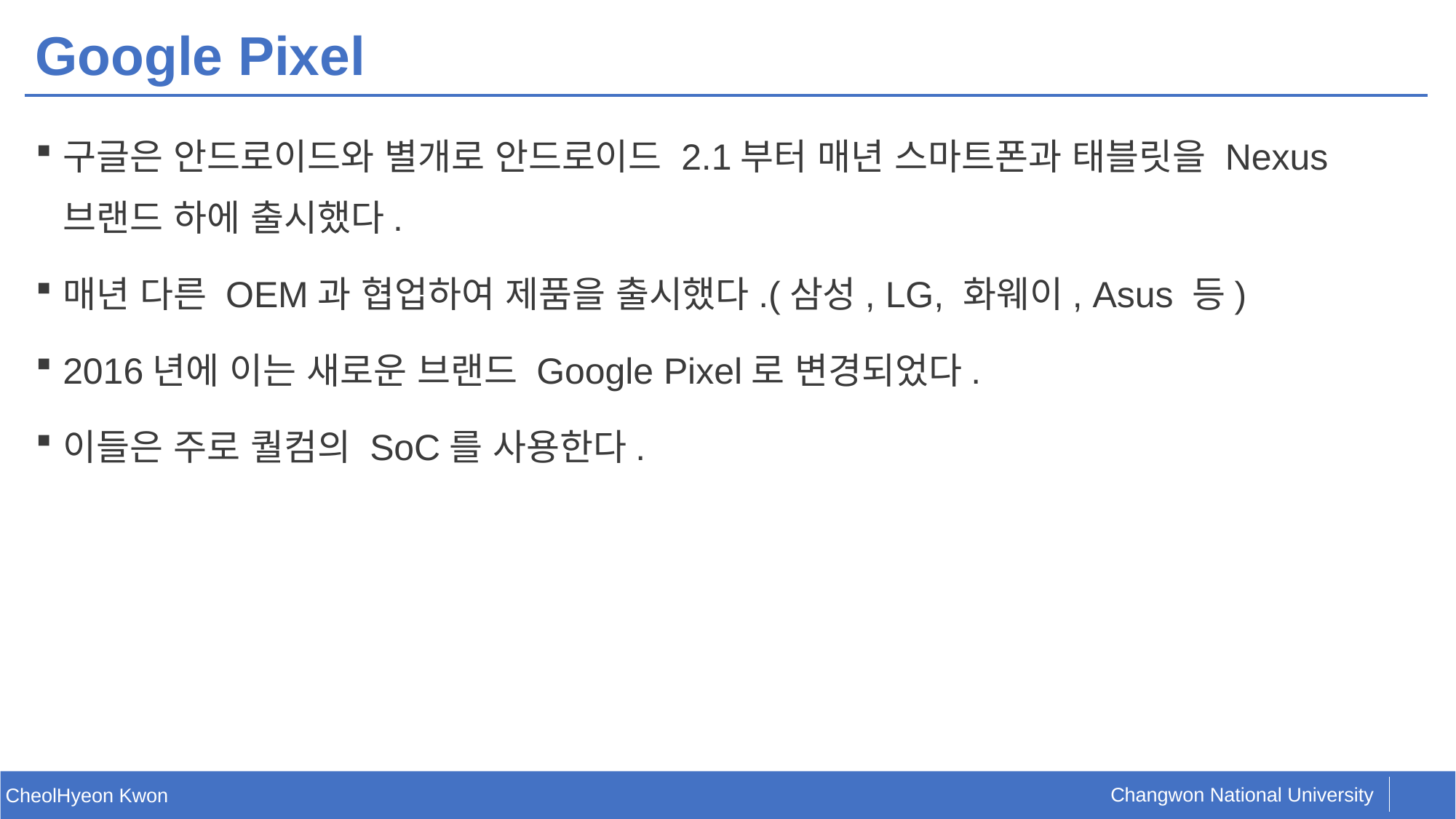

# Google Pixel
구글은 안드로이드와 별개로 안드로이드 2.1부터 매년 스마트폰과 태블릿을 Nexus 브랜드 하에 출시했다.
매년 다른 OEM과 협업하여 제품을 출시했다.(삼성, LG, 화웨이, Asus 등)
2016년에 이는 새로운 브랜드 Google Pixel로 변경되었다.
이들은 주로 퀄컴의 SoC를 사용한다.